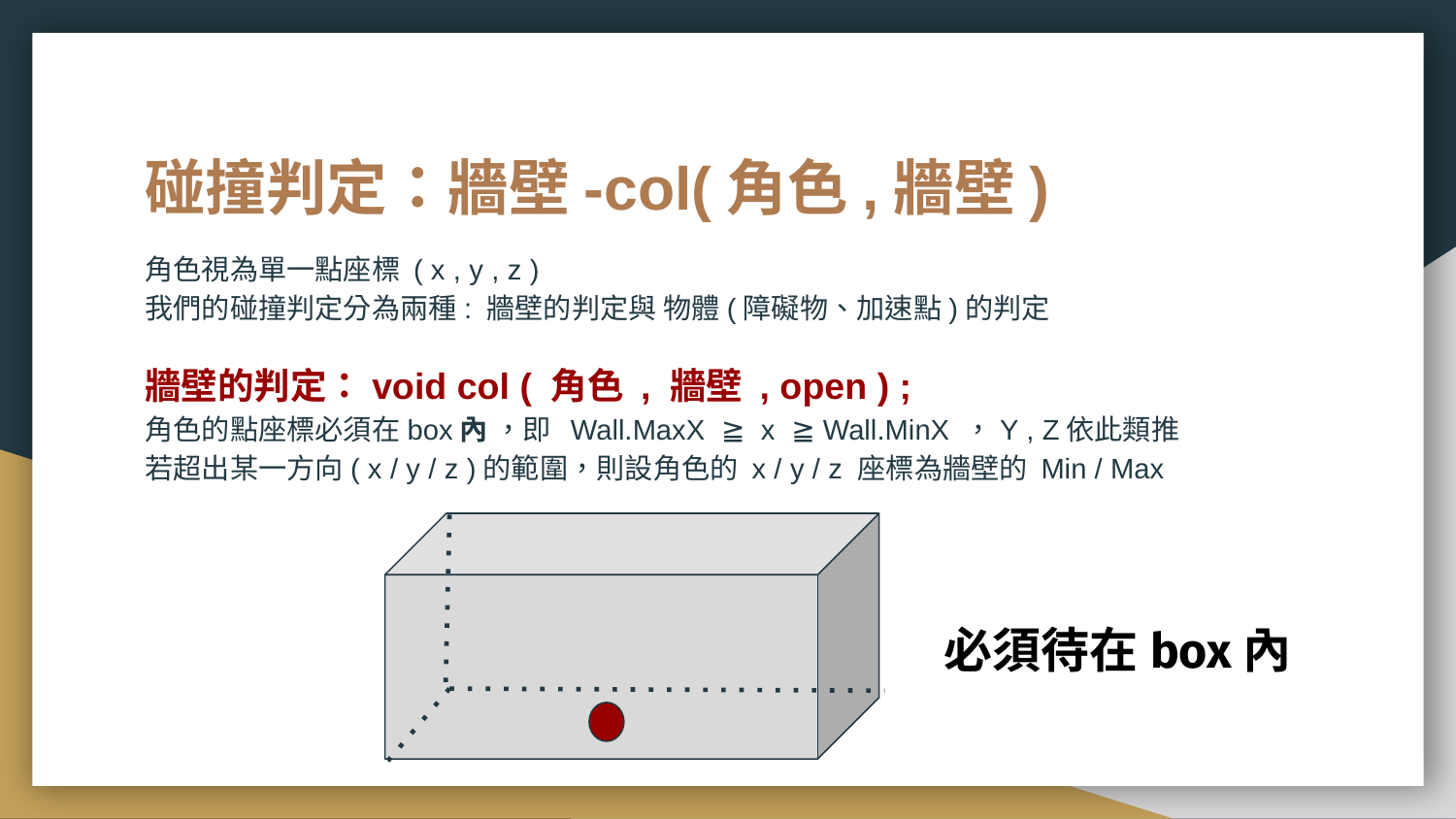

# 碰撞判定：牆壁-col(角色,牆壁)
角色視為單一點座標 ( x , y , z )
我們的碰撞判定分為兩種: 牆壁的判定與 物體(障礙物、加速點)的判定
牆壁的判定：void col ( 角色 , 牆壁 , open ) ;
角色的點座標必須在box內 ，即  Wall.MaxX  ≧  x  ≧ Wall.MinX ，Y , Z依此類推
若超出某一方向( x / y / z )的範圍，則設角色的 x / y / z 座標為牆壁的 Min / Max

必須待在box內